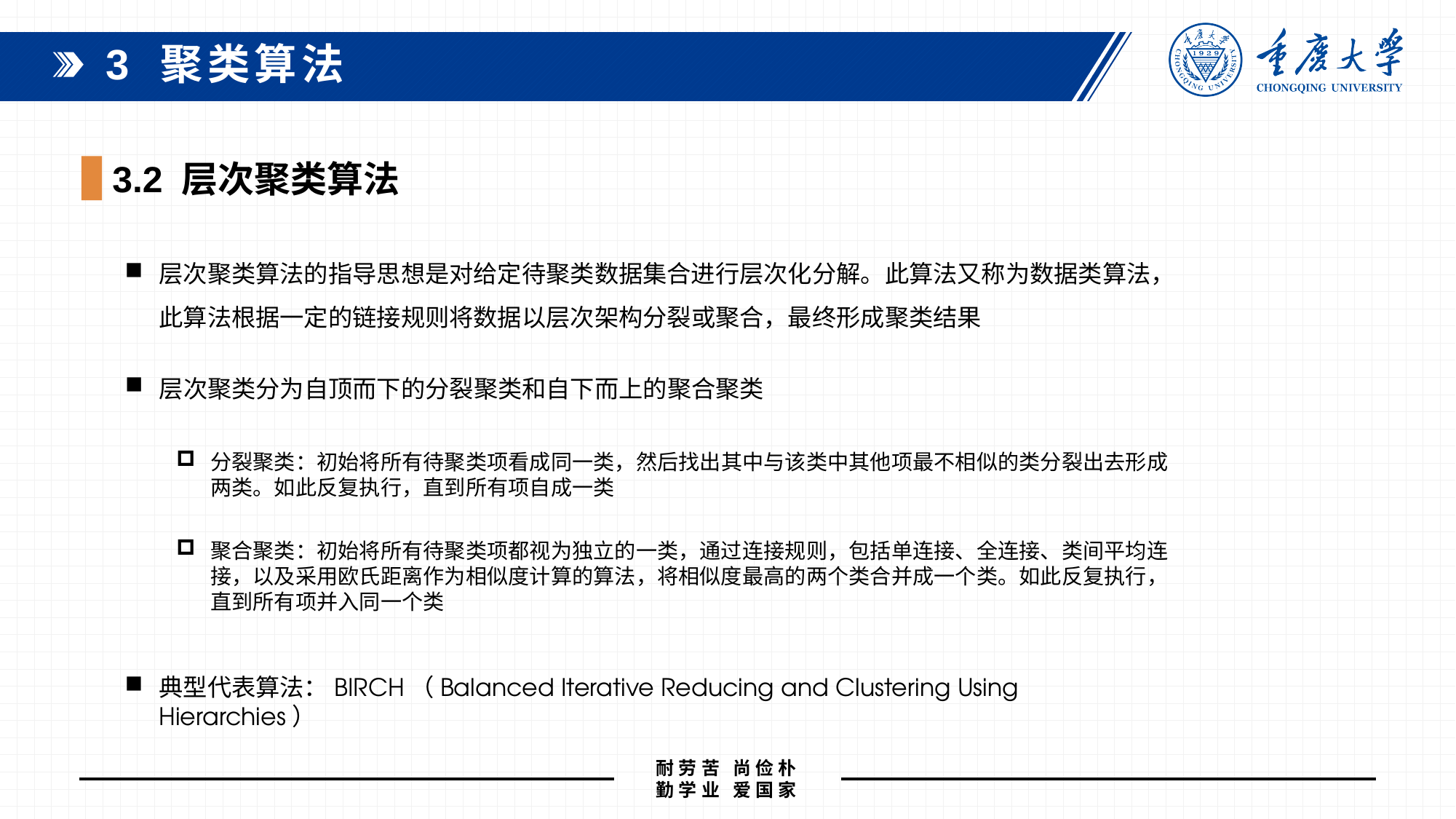

3 聚类算法
3.2 层次聚类算法
层次聚类算法的指导思想是对给定待聚类数据集合进行层次化分解。此算法又称为数据类算法，此算法根据一定的链接规则将数据以层次架构分裂或聚合，最终形成聚类结果
层次聚类分为自顶而下的分裂聚类和自下而上的聚合聚类
分裂聚类：初始将所有待聚类项看成同一类，然后找出其中与该类中其他项最不相似的类分裂出去形成两类。如此反复执行，直到所有项自成一类
聚合聚类：初始将所有待聚类项都视为独立的一类，通过连接规则，包括单连接、全连接、类间平均连接，以及采用欧氏距离作为相似度计算的算法，将相似度最高的两个类合并成一个类。如此反复执行，直到所有项并入同一个类
典型代表算法：BIRCH（Balanced Iterative Reducing and Clustering Using Hierarchies）